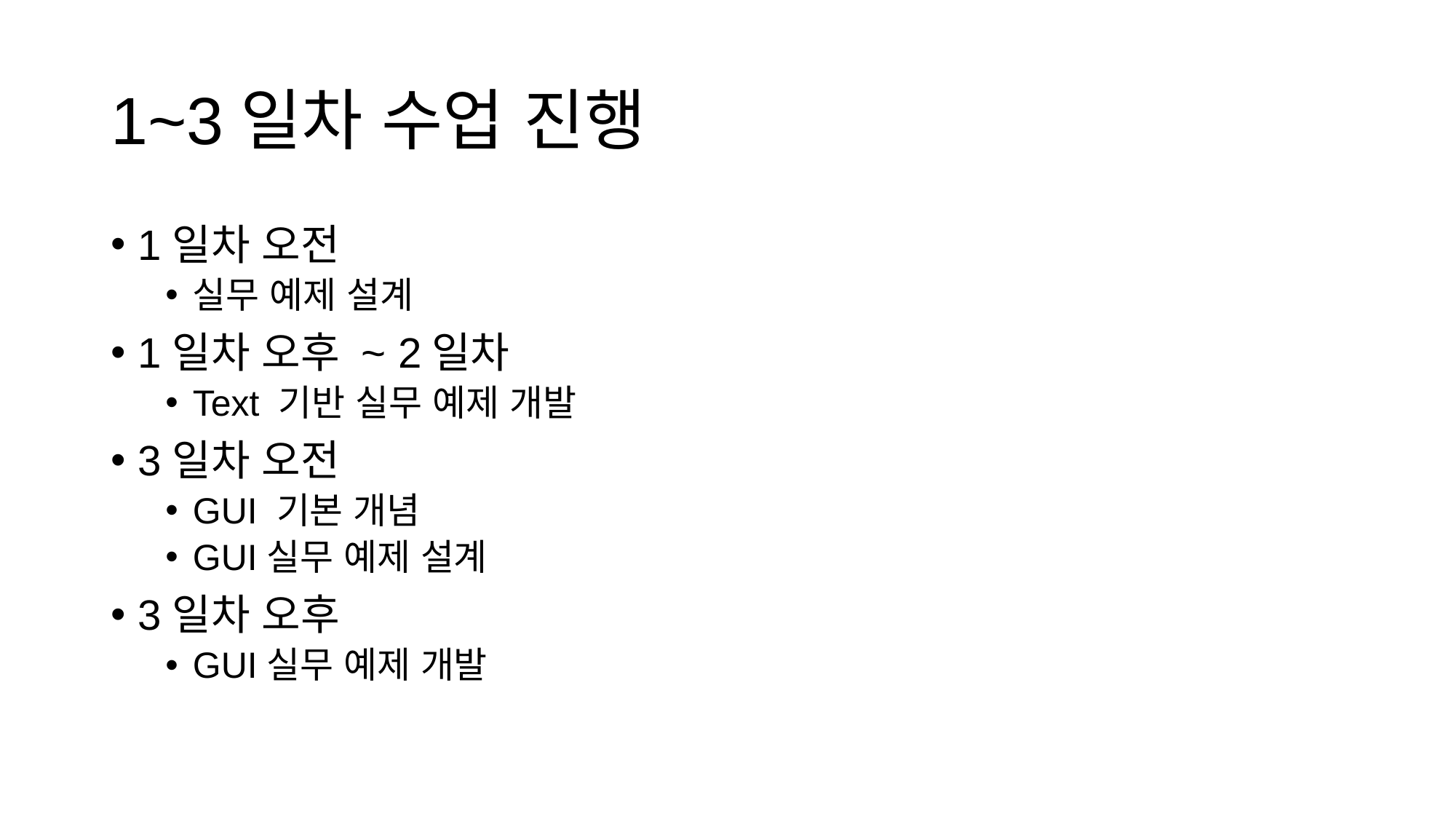

# 1~3일차 수업 진행
1일차 오전
실무 예제 설계
1일차 오후 ~ 2일차
Text 기반 실무 예제 개발
3일차 오전
GUI 기본 개념
GUI실무 예제 설계
3일차 오후
GUI실무 예제 개발